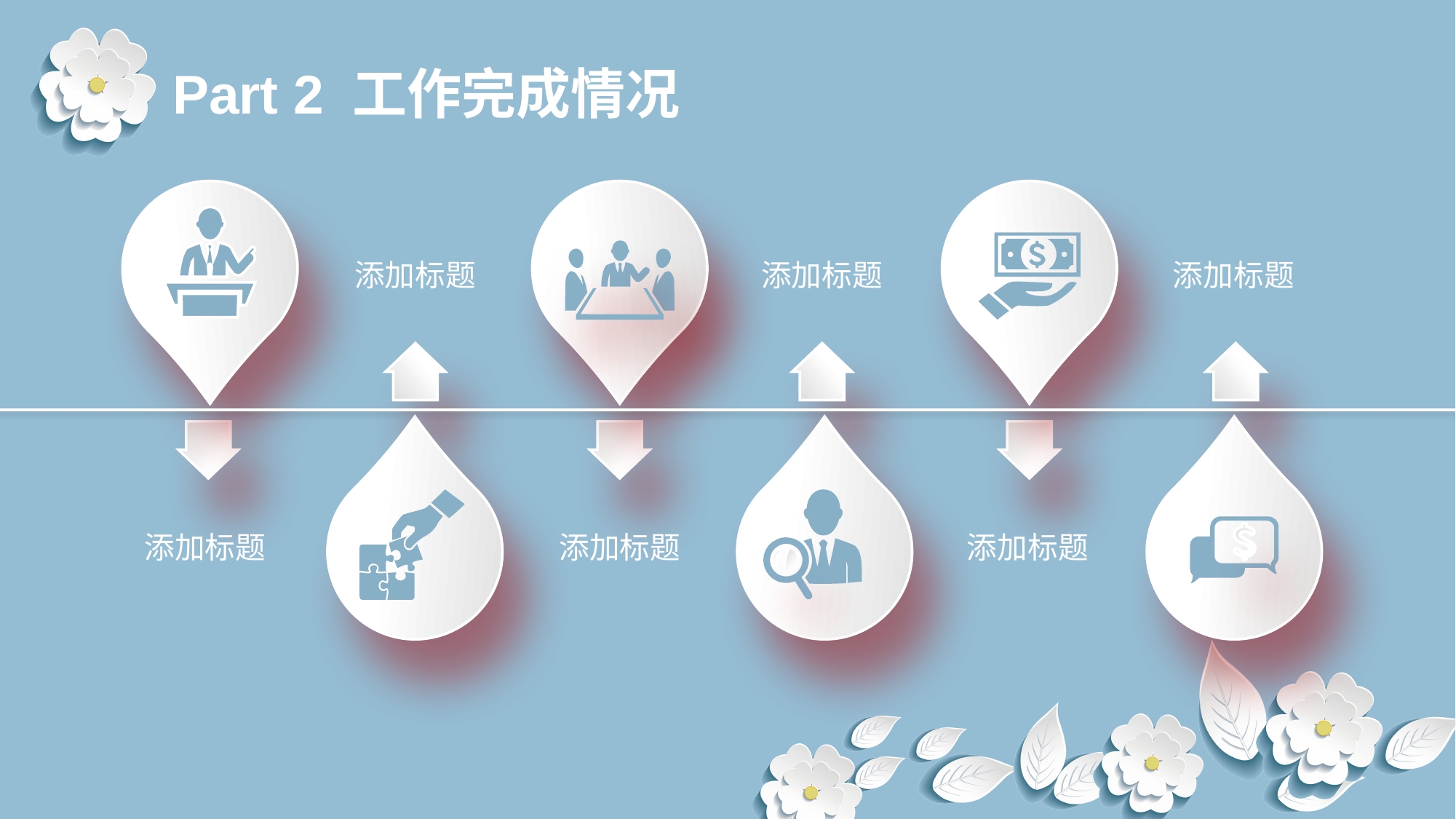

Part 2 工作完成情况

添加标题
添加标题
添加标题

添加标题
添加标题
添加标题
延时符